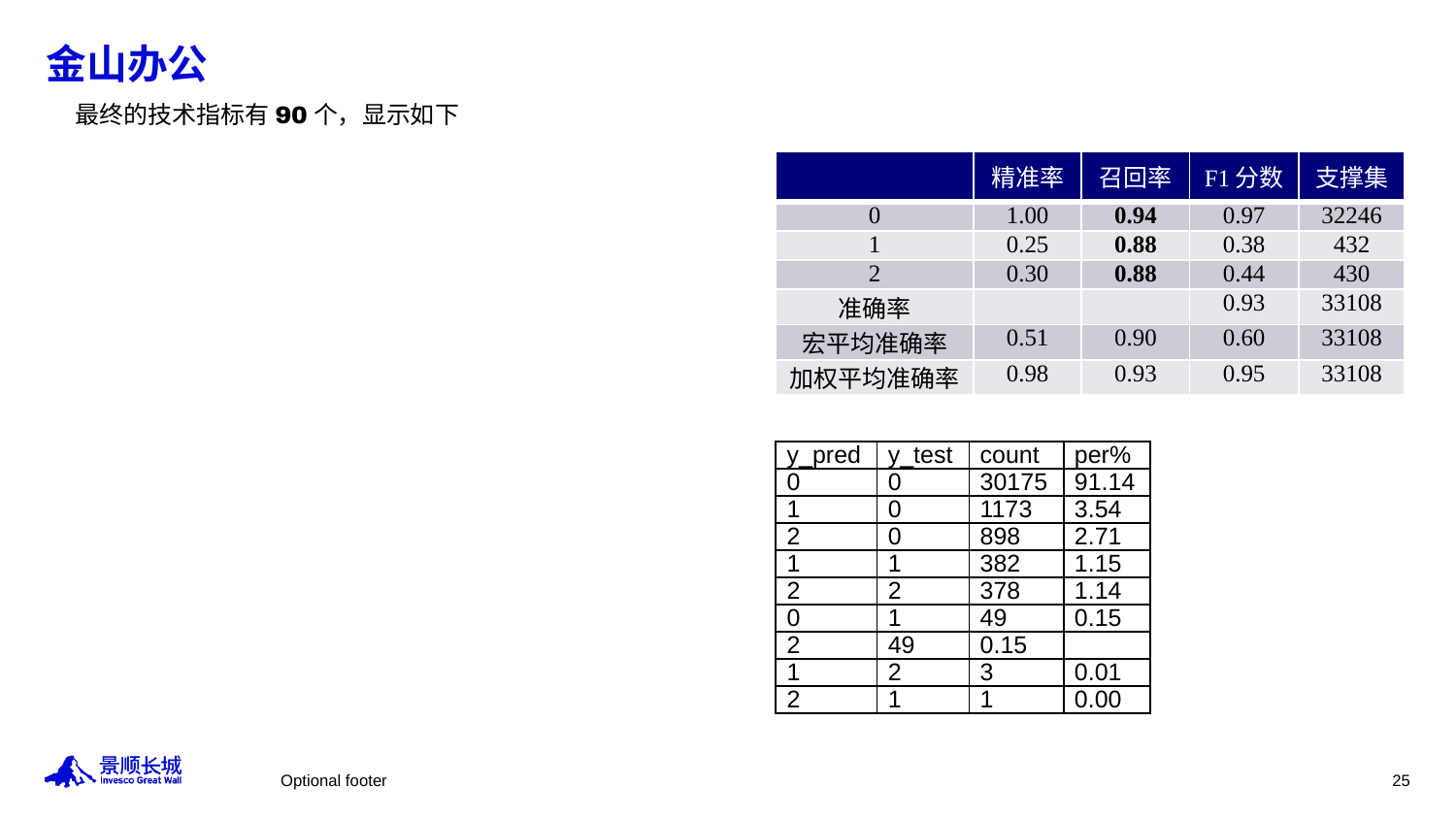

# 金山办公
最终的技术指标有90个，显示如下
|  | 精准率 | 召回率 | F1分数 | 支撑集 |
| --- | --- | --- | --- | --- |
| 0 | 1.00 | 0.94 | 0.97 | 32246 |
| 1 | 0.25 | 0.88 | 0.38 | 432 |
| 2 | 0.30 | 0.88 | 0.44 | 430 |
| 准确率 |  |  | 0.93 | 33108 |
| 宏平均准确率 | 0.51 | 0.90 | 0.60 | 33108 |
| 加权平均准确率 | 0.98 | 0.93 | 0.95 | 33108 |
| y\_pred | y\_test | count | per% |
| --- | --- | --- | --- |
| 0 | 0 | 30175 | 91.14 |
| 1 | 0 | 1173 | 3.54 |
| 2 | 0 | 898 | 2.71 |
| 1 | 1 | 382 | 1.15 |
| 2 | 2 | 378 | 1.14 |
| 0 | 1 | 49 | 0.15 |
| 2 | 49 | 0.15 |  |
| 1 | 2 | 3 | 0.01 |
| 2 | 1 | 1 | 0.00 |
Optional footer
25